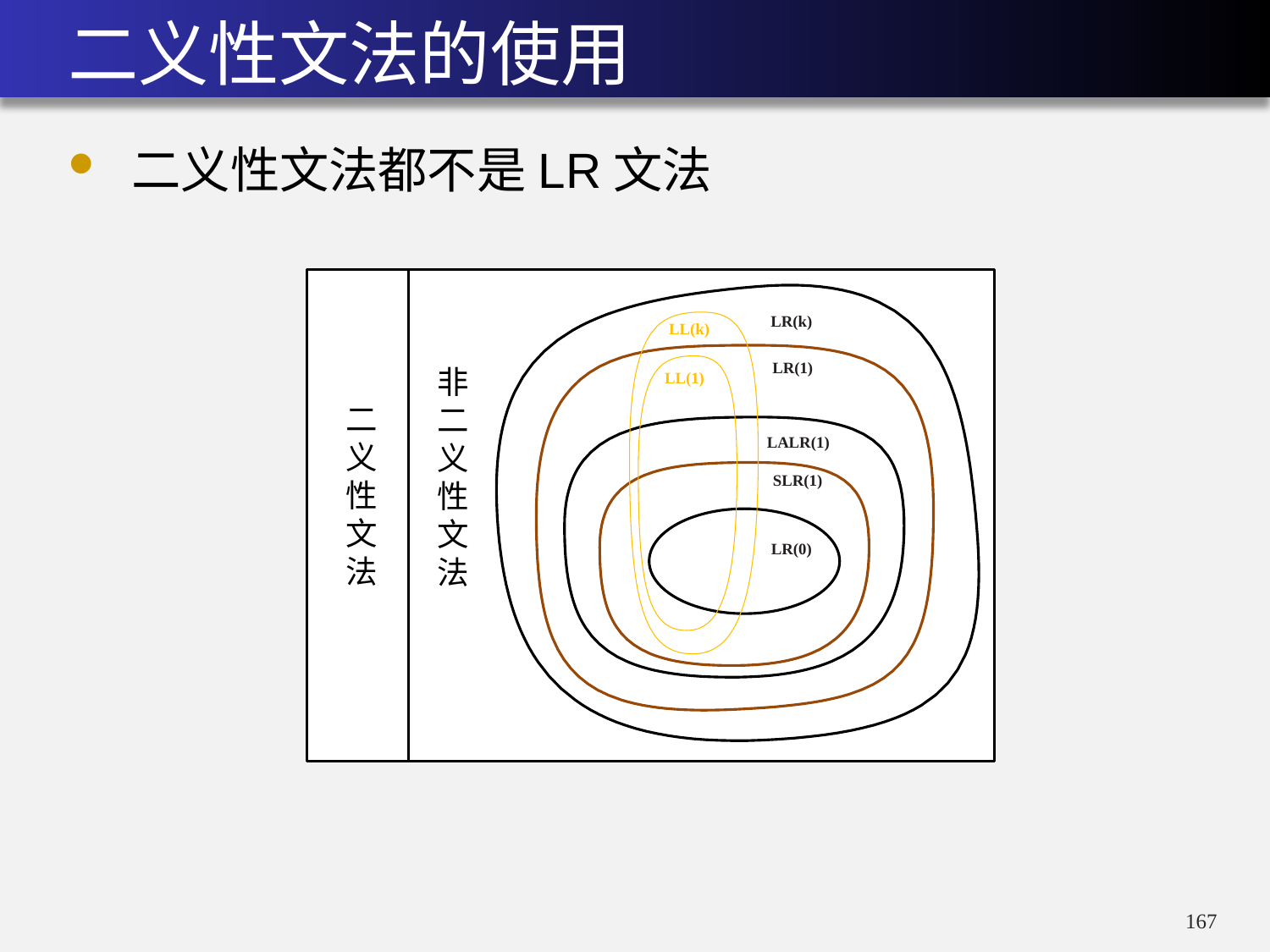

# 二义性文法的使用
二义性文法都不是LR文法

LR(k)

LL(k)

LR(1)
LL(1)

LALR(1)

SLR(1)

LR(0)
非
二
义
性
文
法
二
义
性
文
法
167